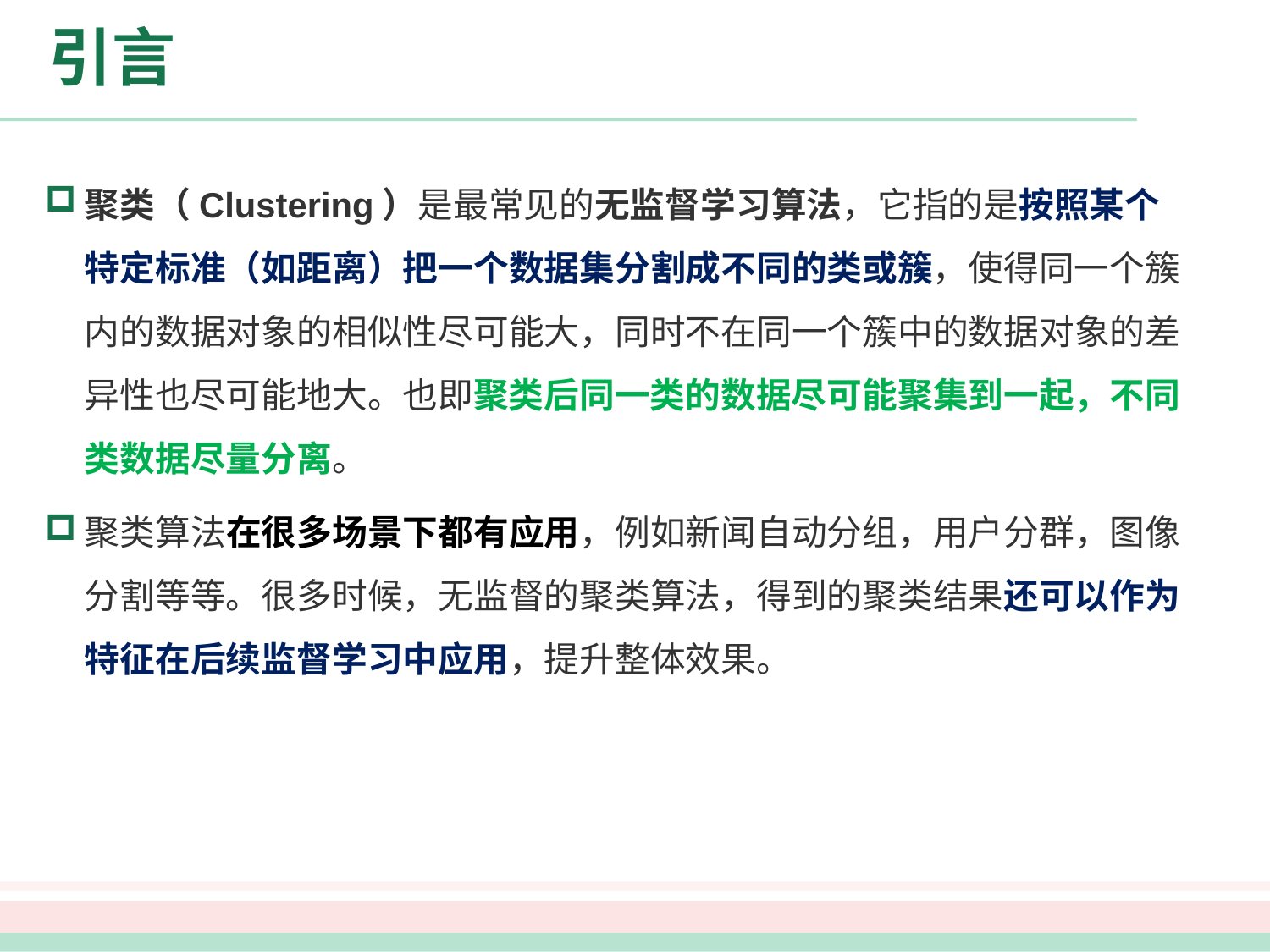

# 引言
聚类（Clustering）是最常见的无监督学习算法，它指的是按照某个特定标准（如距离）把一个数据集分割成不同的类或簇，使得同一个簇内的数据对象的相似性尽可能大，同时不在同一个簇中的数据对象的差异性也尽可能地大。也即聚类后同一类的数据尽可能聚集到一起，不同类数据尽量分离。
聚类算法在很多场景下都有应用，例如新闻自动分组，用户分群，图像分割等等。很多时候，无监督的聚类算法，得到的聚类结果还可以作为特征在后续监督学习中应用，提升整体效果。